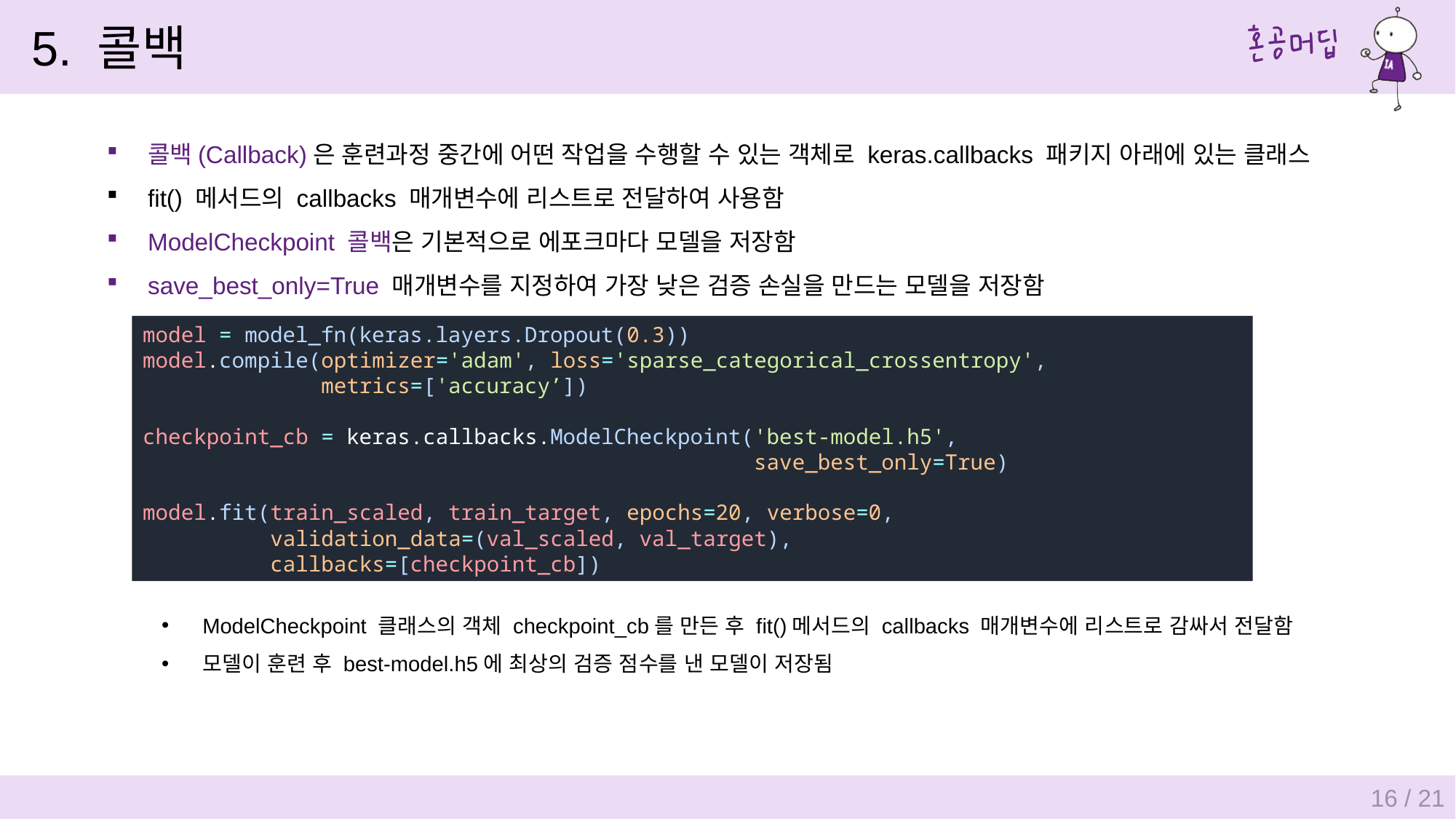

5. 콜백
콜백(Callback)은 훈련과정 중간에 어떤 작업을 수행할 수 있는 객체로 keras.callbacks 패키지 아래에 있는 클래스
fit() 메서드의 callbacks 매개변수에 리스트로 전달하여 사용함
ModelCheckpoint 콜백은 기본적으로 에포크마다 모델을 저장함
save_best_only=True 매개변수를 지정하여 가장 낮은 검증 손실을 만드는 모델을 저장함
model = model_fn(keras.layers.Dropout(0.3))
model.compile(optimizer='adam', loss='sparse_categorical_crossentropy',
              metrics=['accuracy’])
checkpoint_cb = keras.callbacks.ModelCheckpoint('best-model.h5',
                                                save_best_only=True)
model.fit(train_scaled, train_target, epochs=20, verbose=0,
          validation_data=(val_scaled, val_target),
          callbacks=[checkpoint_cb])
ModelCheckpoint 클래스의 객체 checkpoint_cb를 만든 후 fit()메서드의 callbacks 매개변수에 리스트로 감싸서 전달함
모델이 훈련 후 best-model.h5에 최상의 검증 점수를 낸 모델이 저장됨
16 / 21